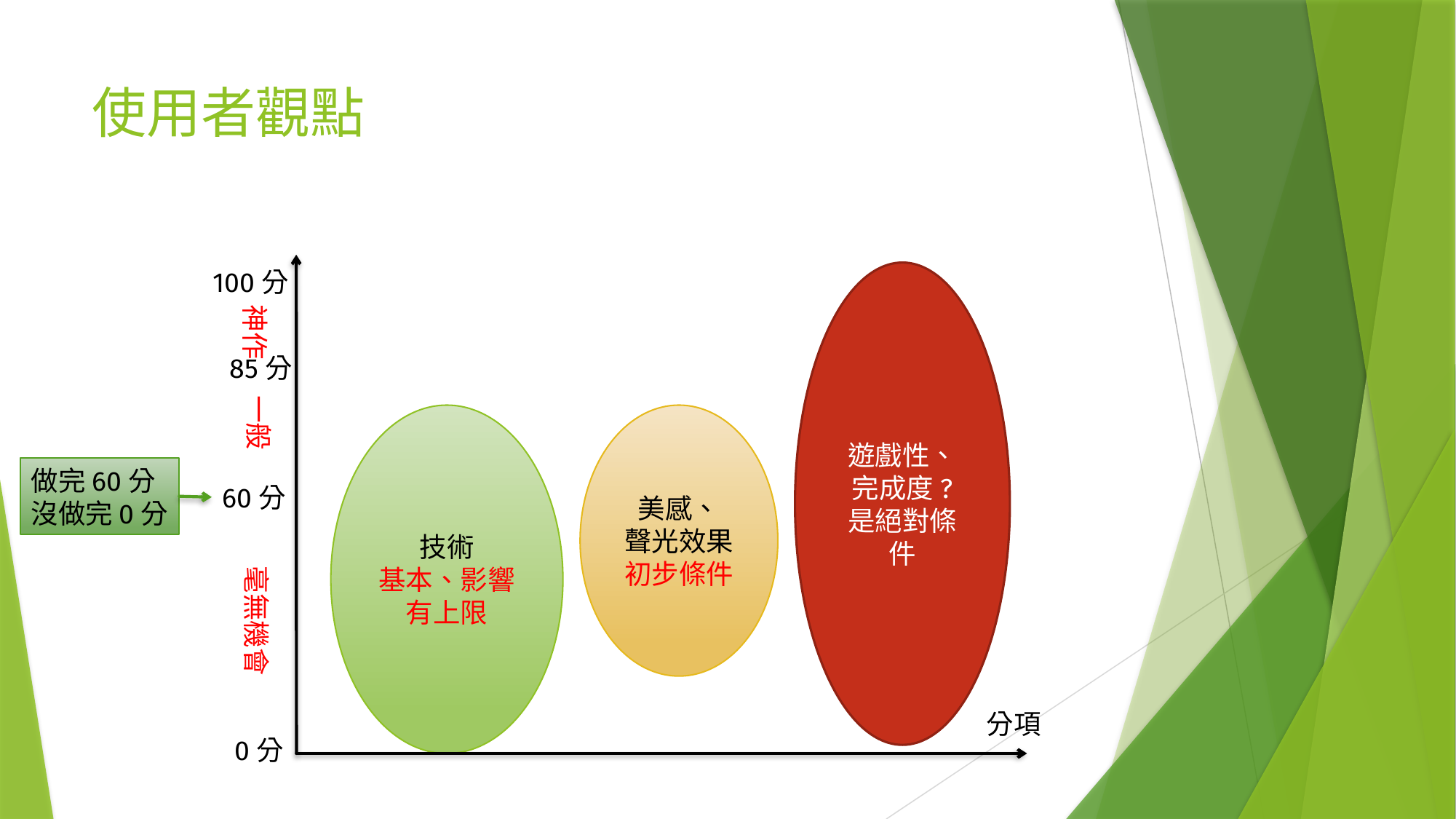

# 使用者觀點
100分
遊戲性、
完成度?
是絕對條件
神作
85分
一般
技術
基本、影響有上限
美感、
聲光效果
初步條件
做完60分
沒做完0分
60分
毫無機會
分項
0分